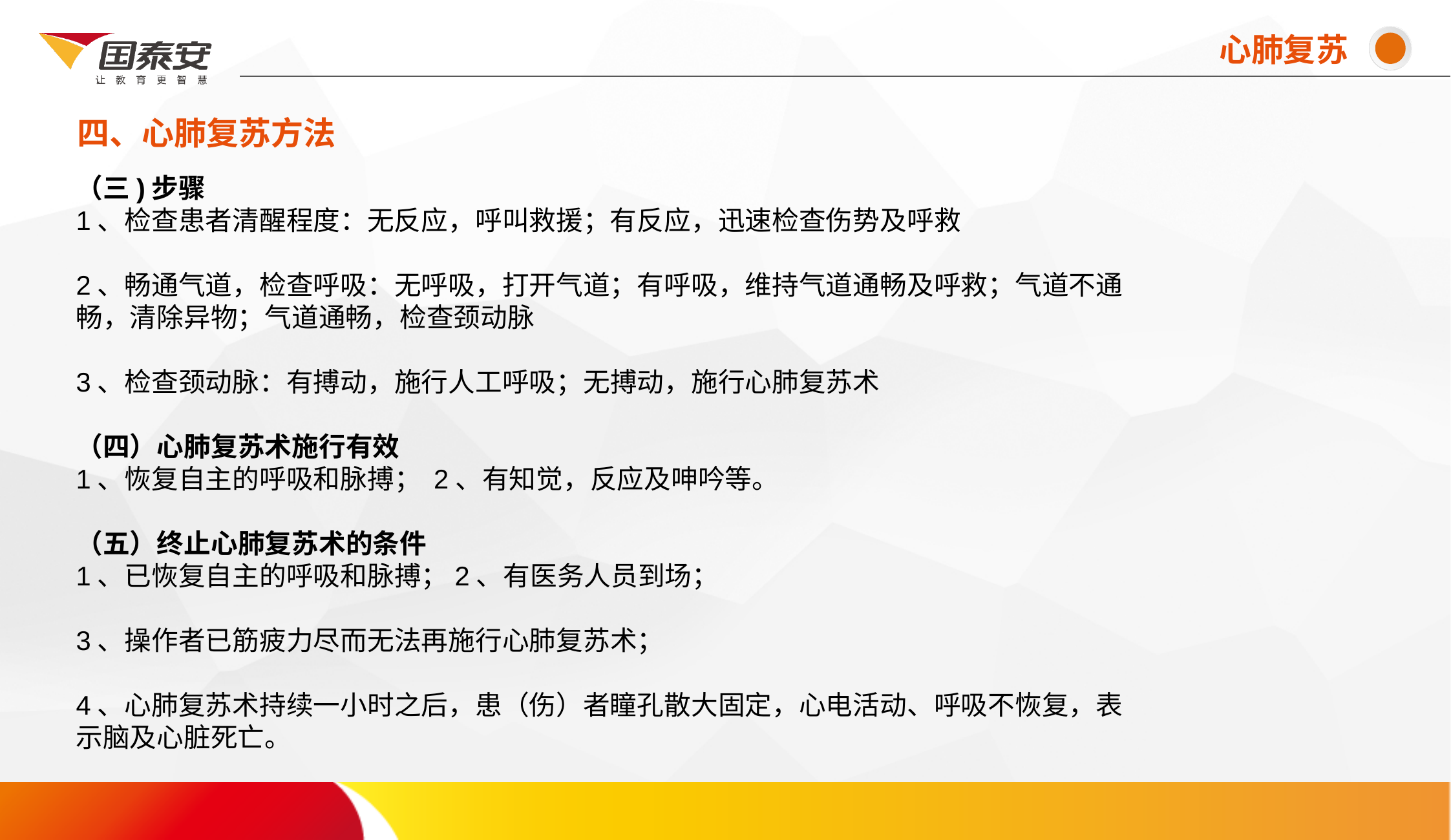

心肺复苏
四、心肺复苏方法
# （三)步骤 1、检查患者清醒程度：无反应，呼叫救援；有反应，迅速检查伤势及呼救  2、畅通气道，检查呼吸：无呼吸，打开气道；有呼吸，维持气道通畅及呼救；气道不通畅，清除异物；气道通畅，检查颈动脉  3、检查颈动脉：有搏动，施行人工呼吸；无搏动，施行心肺复苏术 （四）心肺复苏术施行有效 1、恢复自主的呼吸和脉搏； 2、有知觉，反应及呻吟等。  （五）终止心肺复苏术的条件 1、已恢复自主的呼吸和脉搏；2、有医务人员到场； 3、操作者已筋疲力尽而无法再施行心肺复苏术；  4、心肺复苏术持续一小时之后，患（伤）者瞳孔散大固定，心电活动、呼吸不恢复，表示脑及心脏死亡。